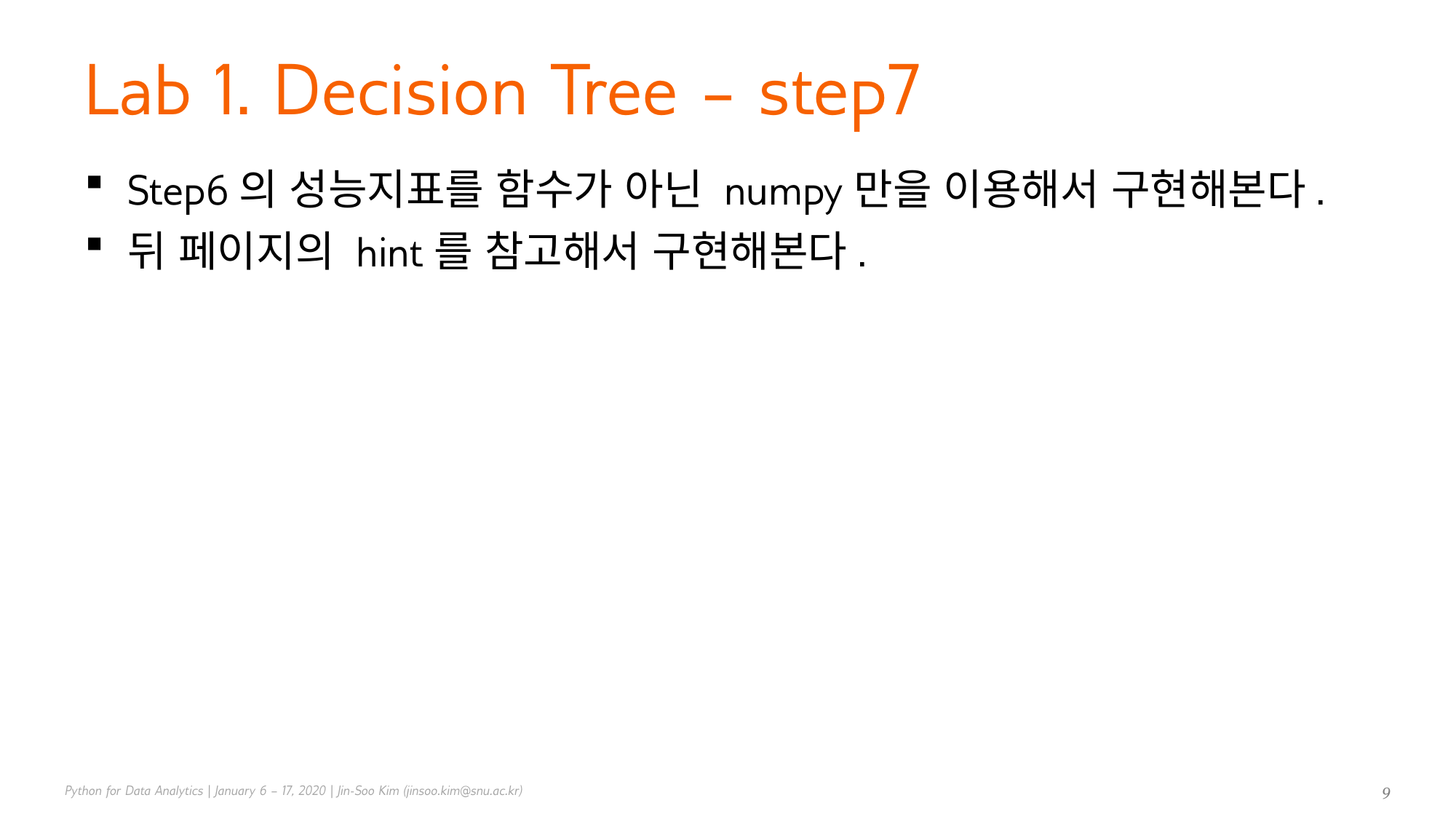

# Lab 1. Decision Tree – step7
Step6의 성능지표를 함수가 아닌 numpy만을 이용해서 구현해본다.
뒤 페이지의 hint를 참고해서 구현해본다.